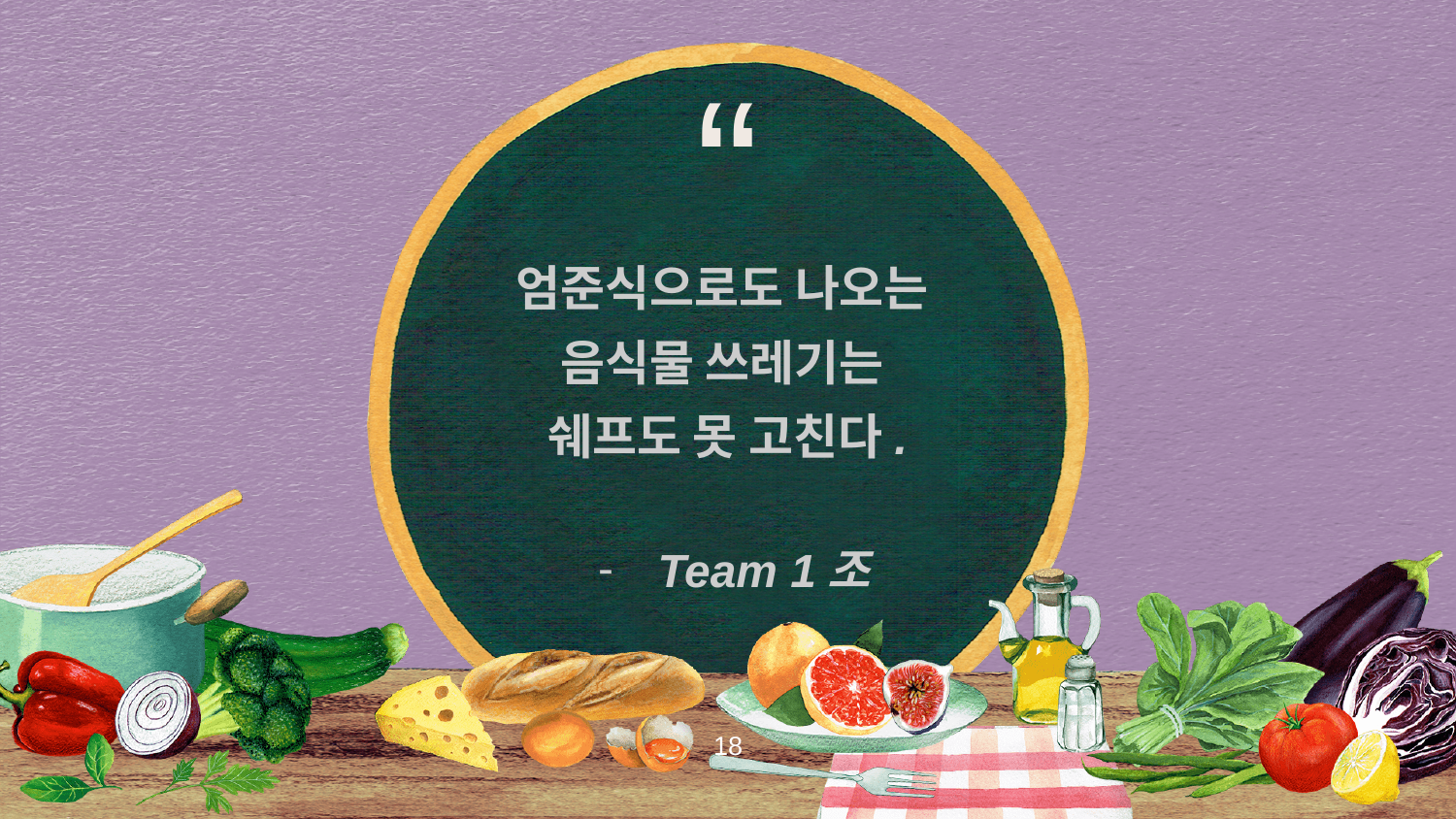

엄준식으로도 나오는
음식물 쓰레기는
쉐프도 못 고친다.

Team 1조
18